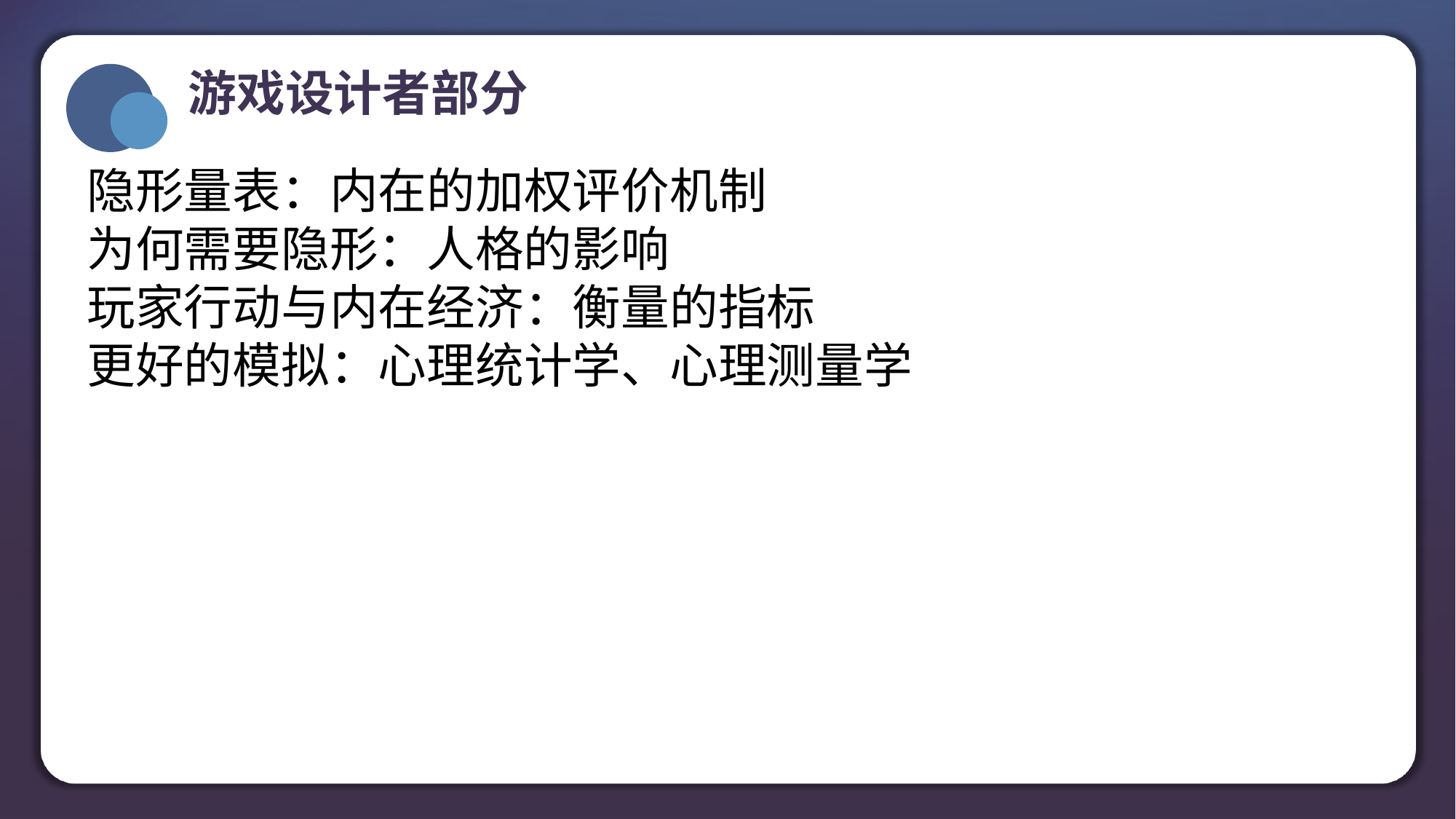

游戏设计者部分

隐形量表：内在的加权评价机制
为何需要隐形：人格的影响
玩家行动与内在经济：衡量的指标
更好的模拟：心理统计学、心理测量学